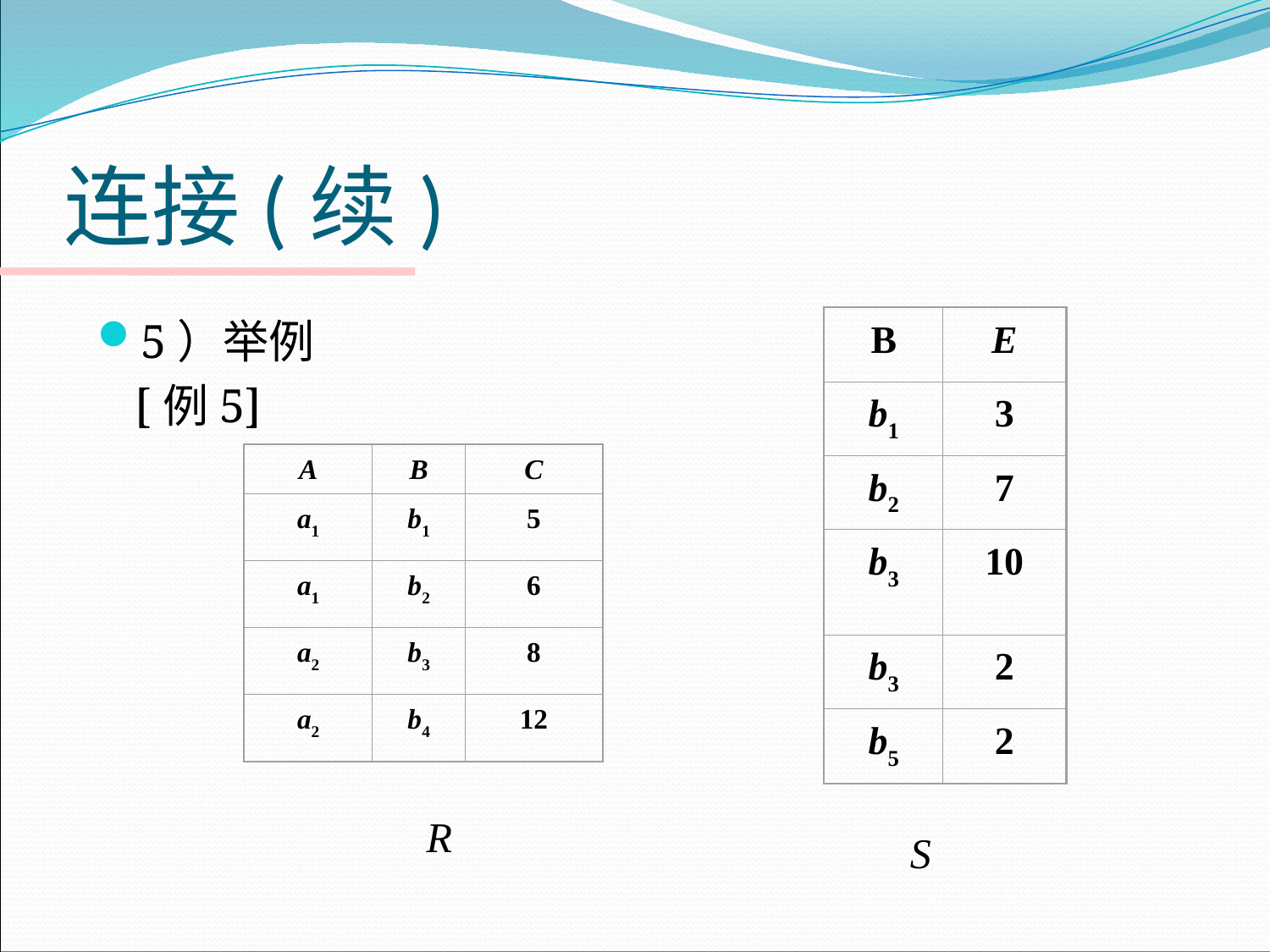

# 连接(续)
5）举例
 	[例5]

B

E

b1

3

b2

7

b3

10

b3

2

b5

2

A

B

C

a1

b1

5

a1

b2

6

a2

b3

8

a2

b4

12

R
S

184